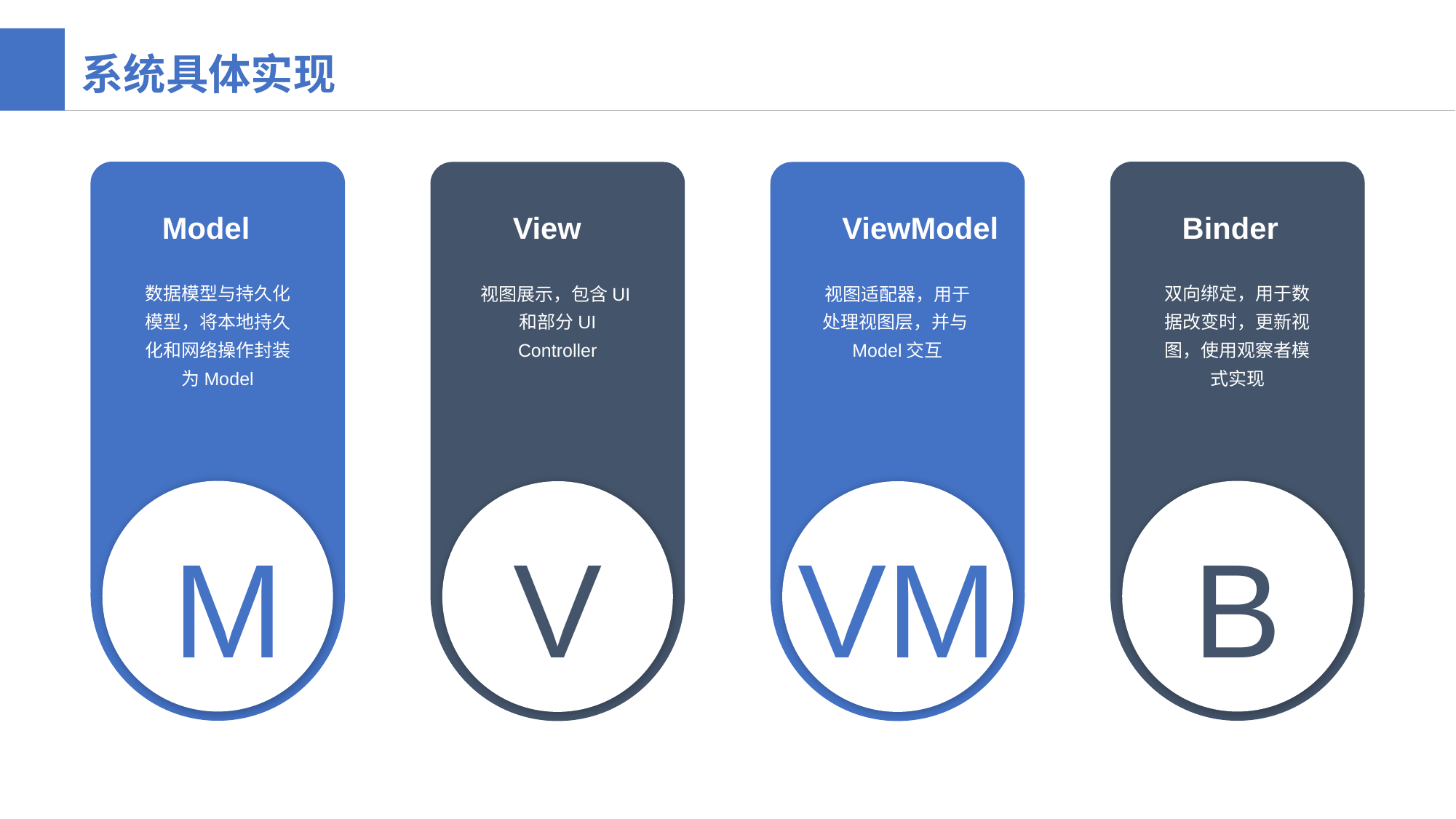

系统具体实现

Model
View
Binder
ViewModel
双向绑定，用于数据改变时，更新视图，使用观察者模式实现
数据模型与持久化模型，将本地持久化和网络操作封装为Model
视图展示，包含UI和部分UI Controller
视图适配器，用于处理视图层，并与Model交互

M
B
V
VM